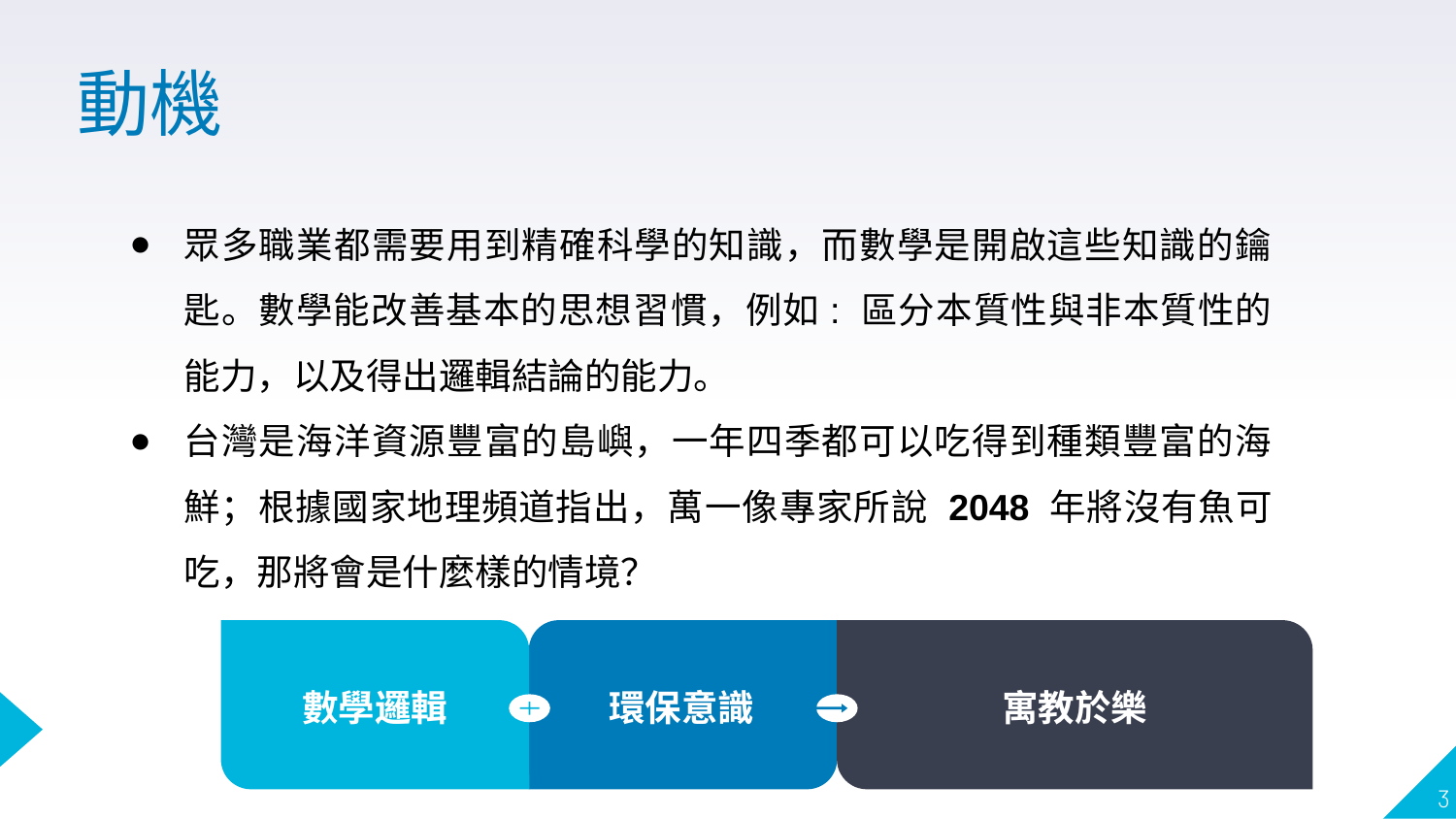

動機
眾多職業都需要用到精確科學的知識，而數學是開啟這些知識的鑰匙。數學能改善基本的思想習慣，例如: 區分本質性與非本質性的能力，以及得出邏輯結論的能力。
台灣是海洋資源豐富的島嶼，一年四季都可以吃得到種類豐富的海鮮；根據國家地理頻道指出，萬一像專家所說 2048 年將沒有魚可吃，那將會是什麼樣的情境？

數學邏輯

環保意識
寓教於樂

3